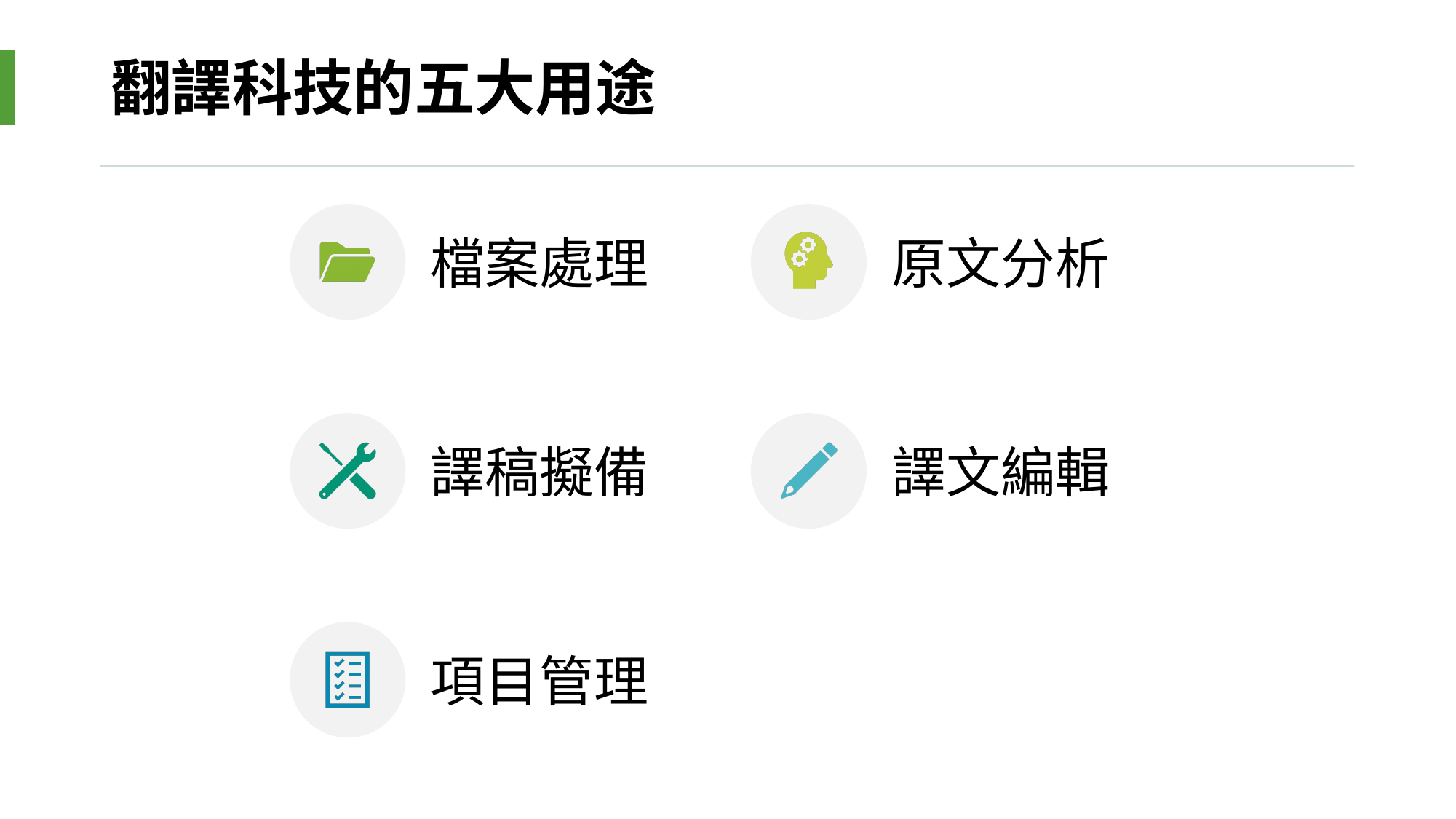

# 翻譯科技的五大用途

檔案處理
原文分析
譯稿擬備
譯文編輯
項目管理